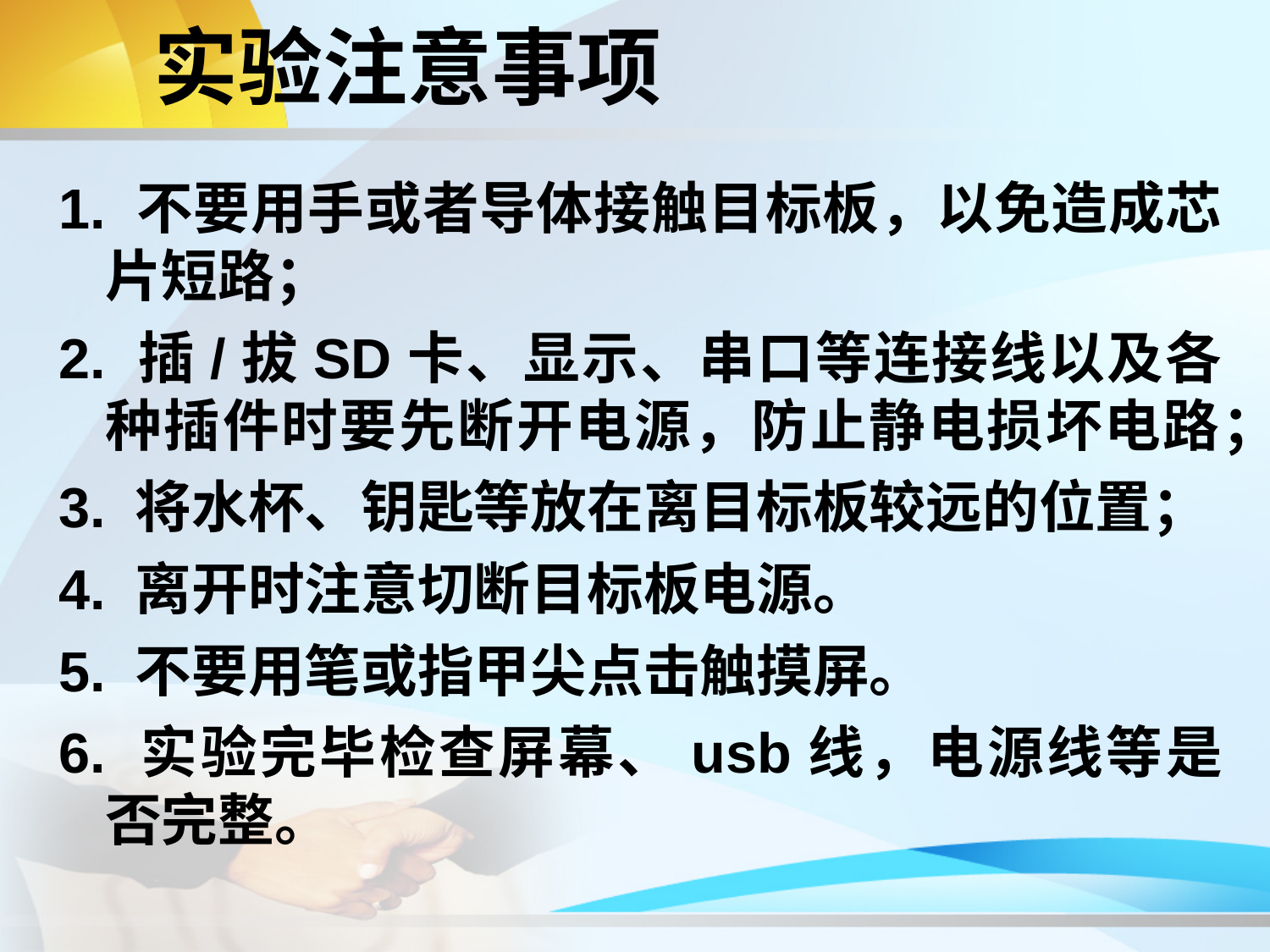

# 实验注意事项
1. 不要用手或者导体接触目标板，以免造成芯片短路；
2. 插/拔SD卡、显示、串口等连接线以及各种插件时要先断开电源，防止静电损坏电路；
3. 将水杯、钥匙等放在离目标板较远的位置；
4. 离开时注意切断目标板电源。
5. 不要用笔或指甲尖点击触摸屏。
6. 实验完毕检查屏幕、usb线，电源线等是否完整。